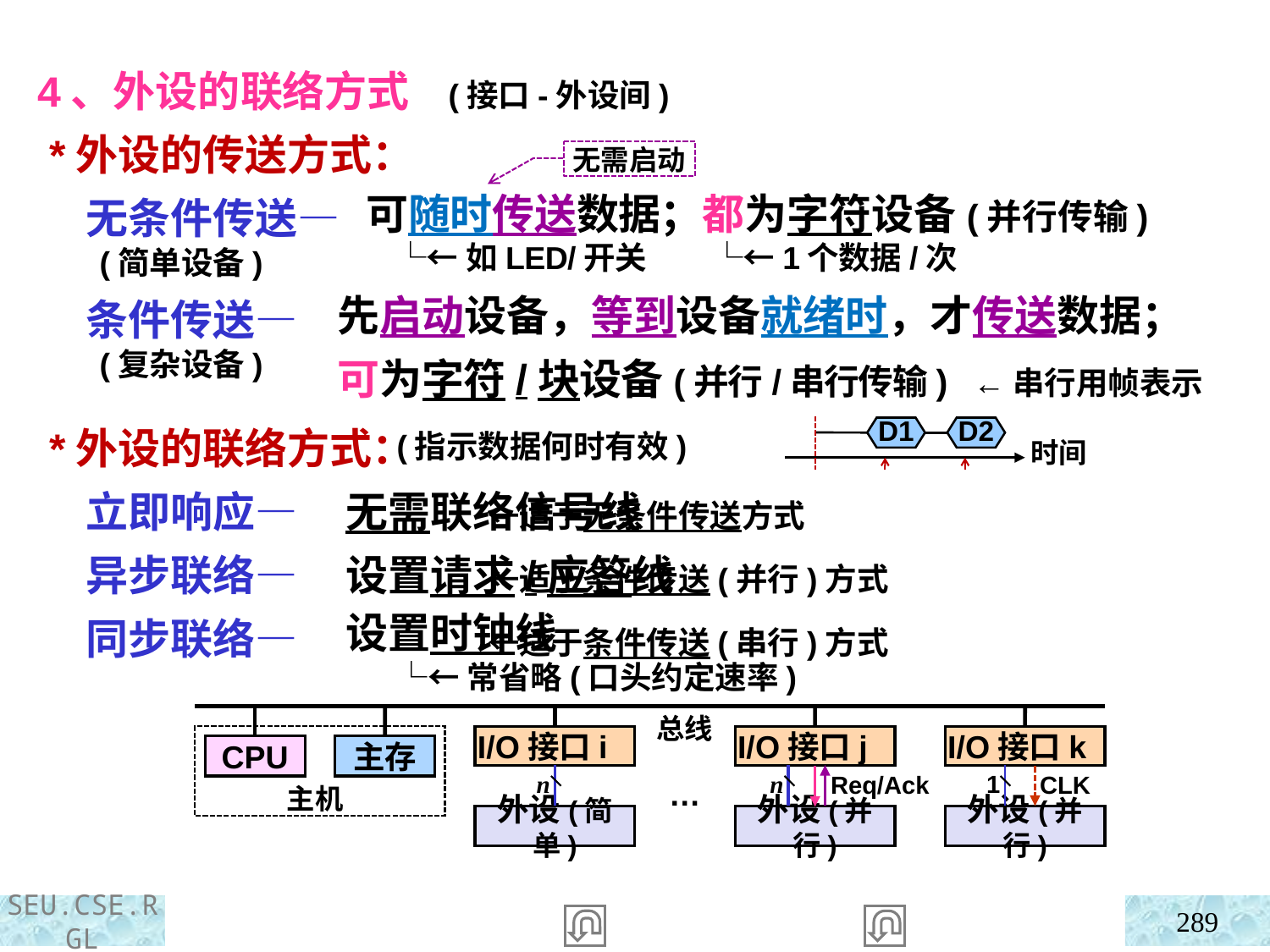

4、外设的联络方式   (接口-外设间)
 *外设的传送方式：
    无条件传送—
       (简单设备)
    条件传送—
       (复杂设备)
 *外设的联络方式：
    立即响应—                    ←适于无条件传送方式
    异步联络—                    ←适于条件传送(并行)方式
    同步联络—                    ←适于条件传送(串行)方式
无需启动
  可随时传送数据；都为字符设备(并行传输)
        └←如LED/开关         └←1个数据/次
先启动设备，等到设备就绪时，才传送数据；
可为字符/块设备(并行/串行传输)   ←串行用帧表示
     (指示数据何时有效)
D1
D2
时间
无需联络信号线
设置请求/应答线
设置时钟线
       └←常省略(口头约定速率)
总线

I/O接口j
I/O接口k
I/O接口i
CPU
主存
n
…
主机
外设(简单)
Req/Ack
CLK
n
1
外设(并行)
外设(并行)
289